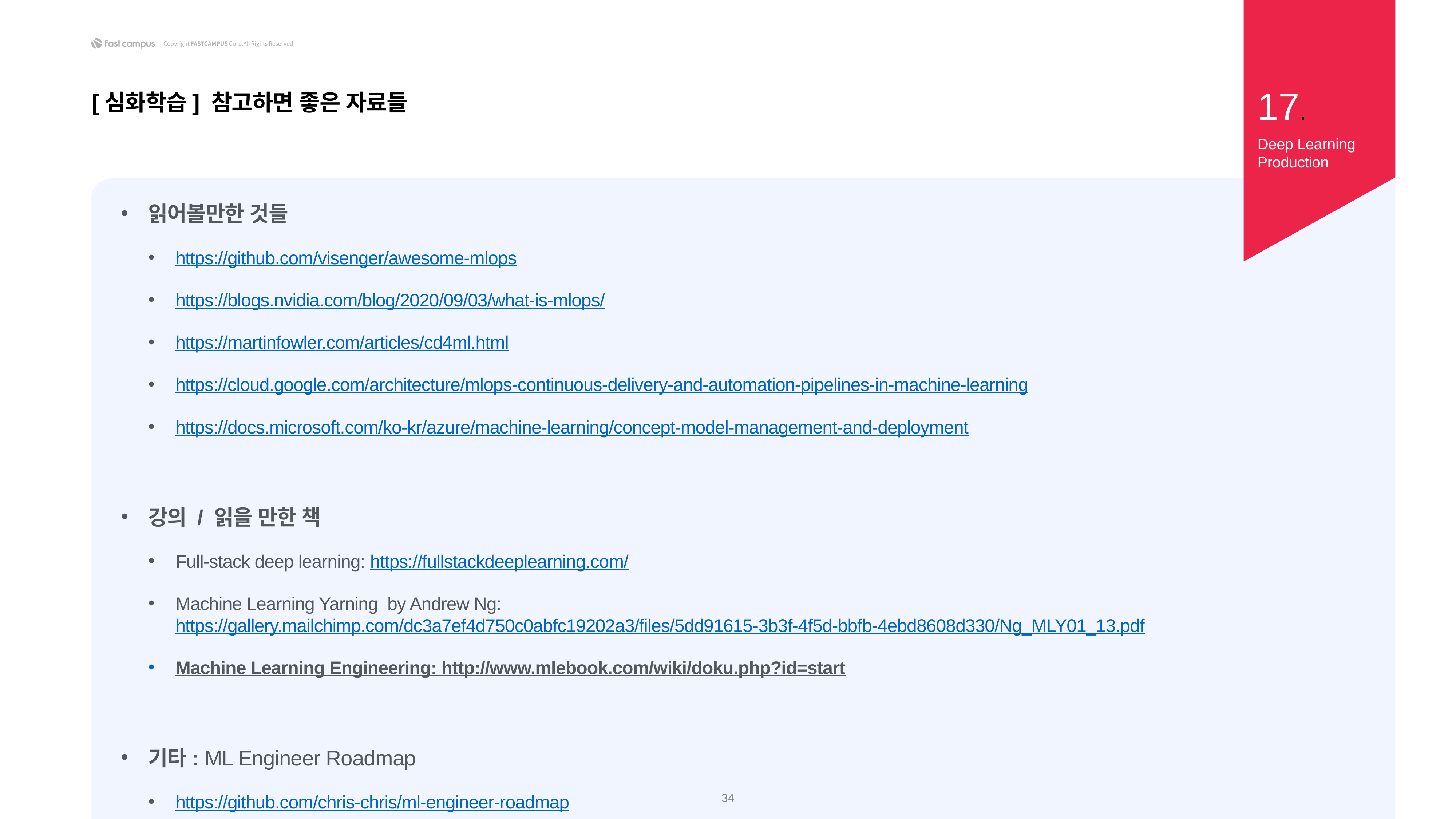

17.
[심화학습] 참고하면 좋은 자료들
Deep Learning Production
읽어볼만한 것들
https://github.com/visenger/awesome-mlops
https://blogs.nvidia.com/blog/2020/09/03/what-is-mlops/
https://martinfowler.com/articles/cd4ml.html
https://cloud.google.com/architecture/mlops-continuous-delivery-and-automation-pipelines-in-machine-learning
https://docs.microsoft.com/ko-kr/azure/machine-learning/concept-model-management-and-deployment

강의 / 읽을 만한 책
Full-stack deep learning: https://fullstackdeeplearning.com/
Machine Learning Yarning  by Andrew Ng: https://gallery.mailchimp.com/dc3a7ef4d750c0abfc19202a3/files/5dd91615-3b3f-4f5d-bbfb-4ebd8608d330/Ng_MLY01_13.pdf
Machine Learning Engineering: http://www.mlebook.com/wiki/doku.php?id=start

기타: ML Engineer Roadmap
https://github.com/chris-chris/ml-engineer-roadmap
34